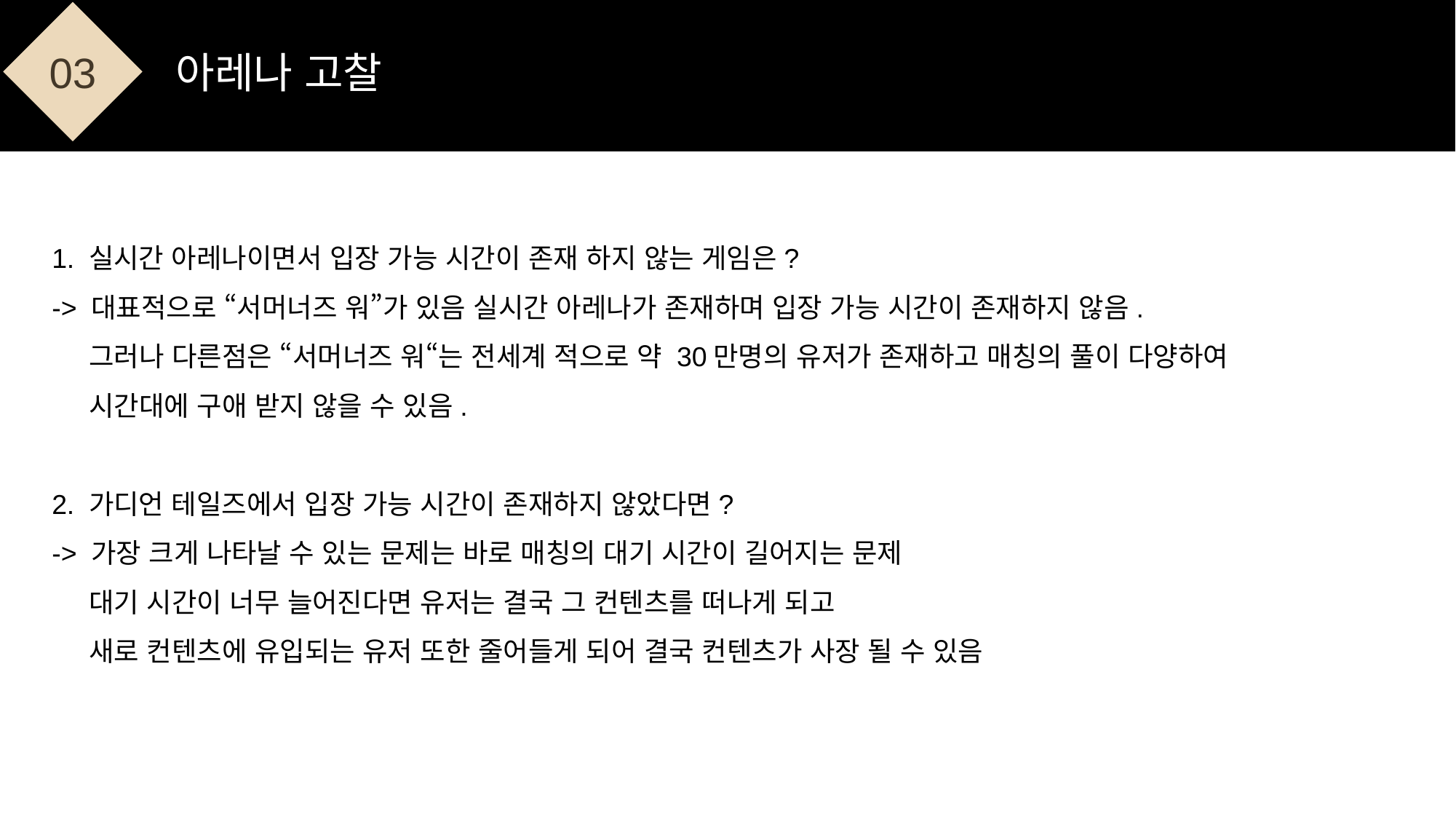

03
아레나 고찰
1. 실시간 아레나이면서 입장 가능 시간이 존재 하지 않는 게임은?
-> 대표적으로 “서머너즈 워”가 있음 실시간 아레나가 존재하며 입장 가능 시간이 존재하지 않음.
    그러나 다른점은 “서머너즈 워“는 전세계 적으로 약 30만명의 유저가 존재하고 매칭의 풀이 다양하여
    시간대에 구애 받지 않을 수 있음.

2. 가디언 테일즈에서 입장 가능 시간이 존재하지 않았다면?
-> 가장 크게 나타날 수 있는 문제는 바로 매칭의 대기 시간이 길어지는 문제
    대기 시간이 너무 늘어진다면 유저는 결국 그 컨텐츠를 떠나게 되고
    새로 컨텐츠에 유입되는 유저 또한 줄어들게 되어 결국 컨텐츠가 사장 될 수 있음